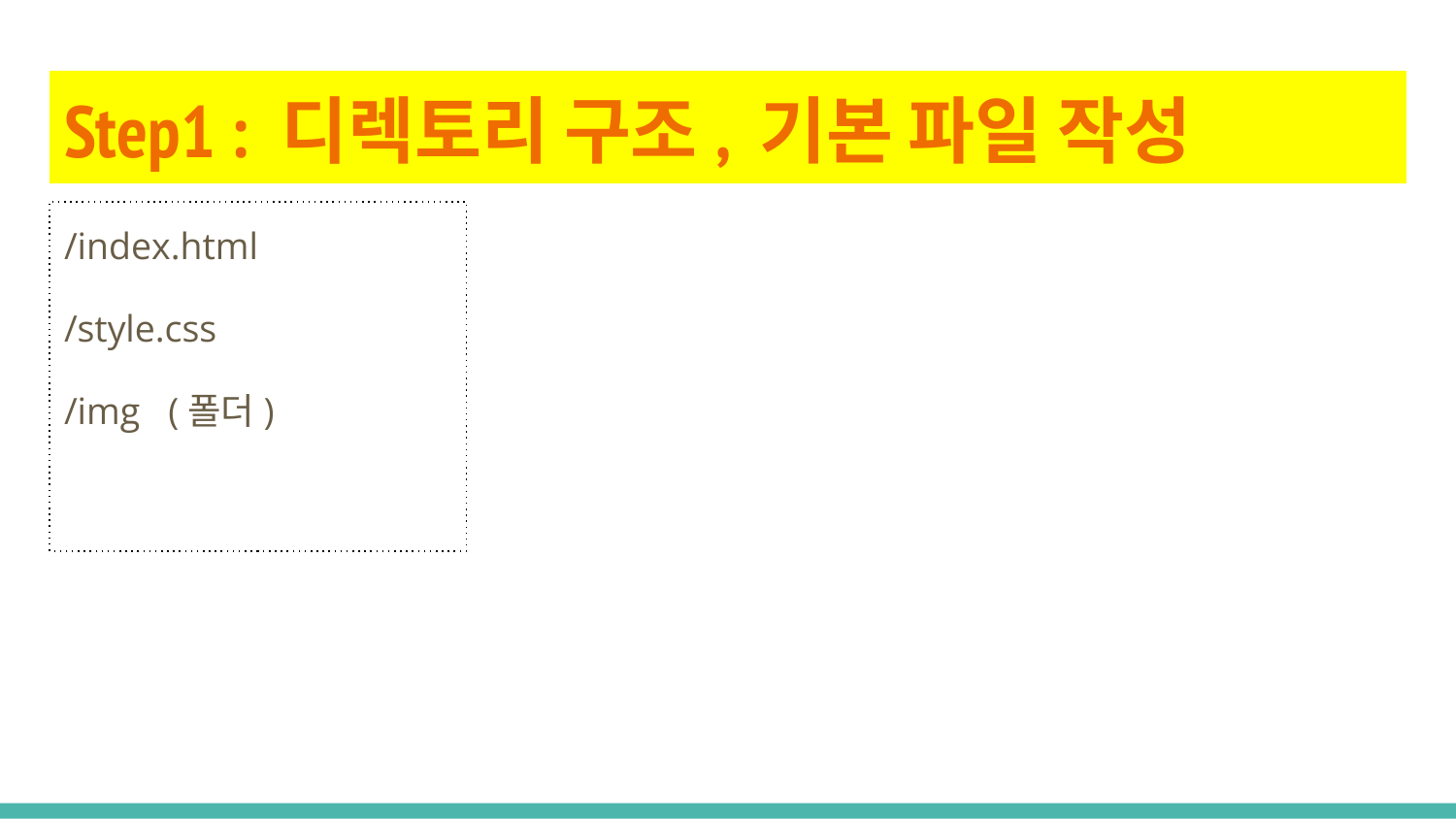

# Step1 : 디렉토리 구조, 기본 파일 작성
/index.html
/style.css
/img   (폴더)